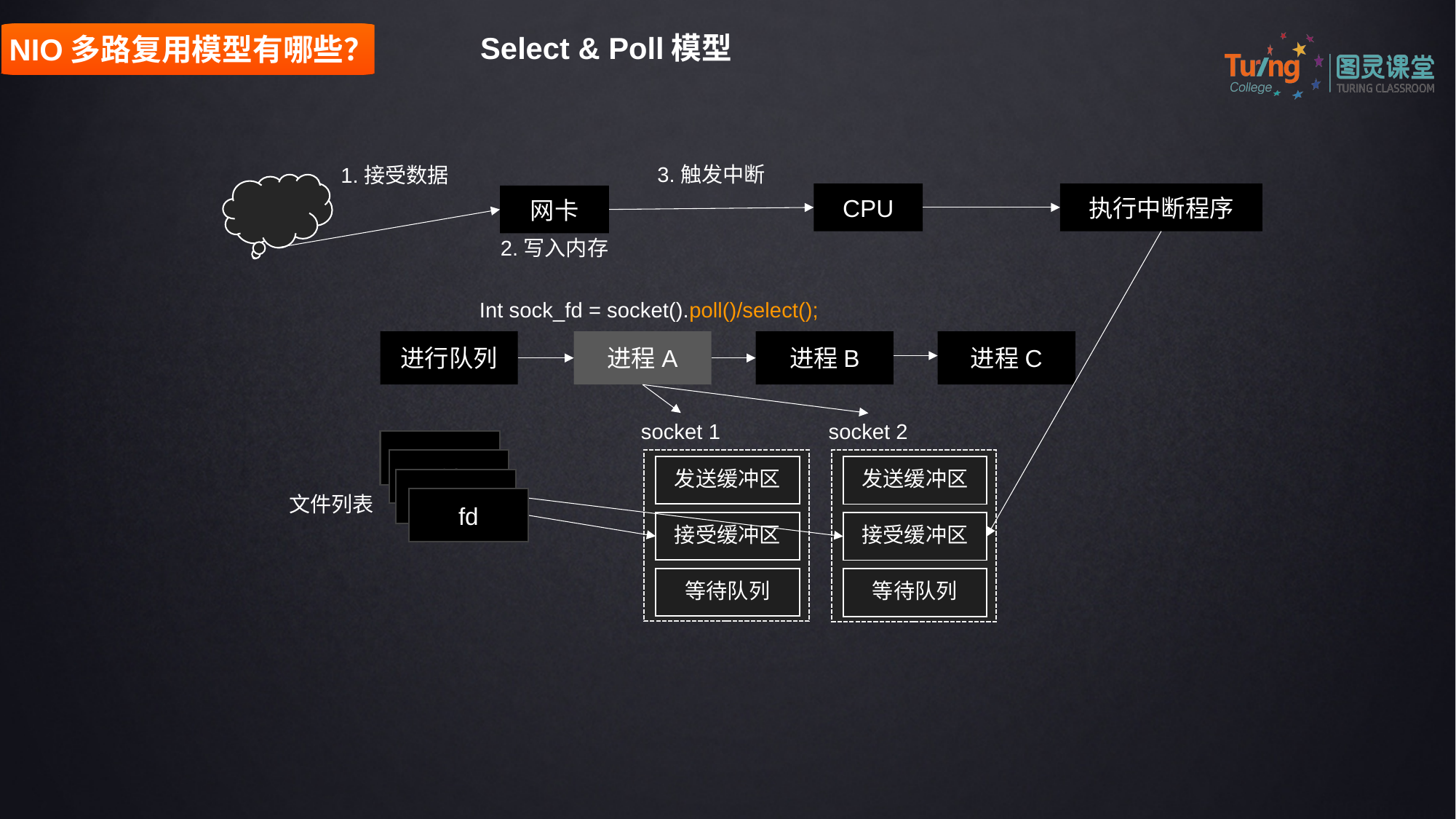

Select & Poll模型
 NIO多路复用模型有哪些？
3.触发中断
1.接受数据

CPU
执行中断程序
网卡
2.写入内存
Int sock_fd = socket().poll()/select();
进行队列
进程A
进程B
进程C
socket 1
socket 2
fd

fd

| 发送缓冲区 |
| --- |
| 发送缓冲区 |
| --- |
fd
文件列表
fd
| 接受缓冲区 |
| --- |
| 接受缓冲区 |
| --- |
| 等待队列 |
| --- |
| 等待队列 |
| --- |